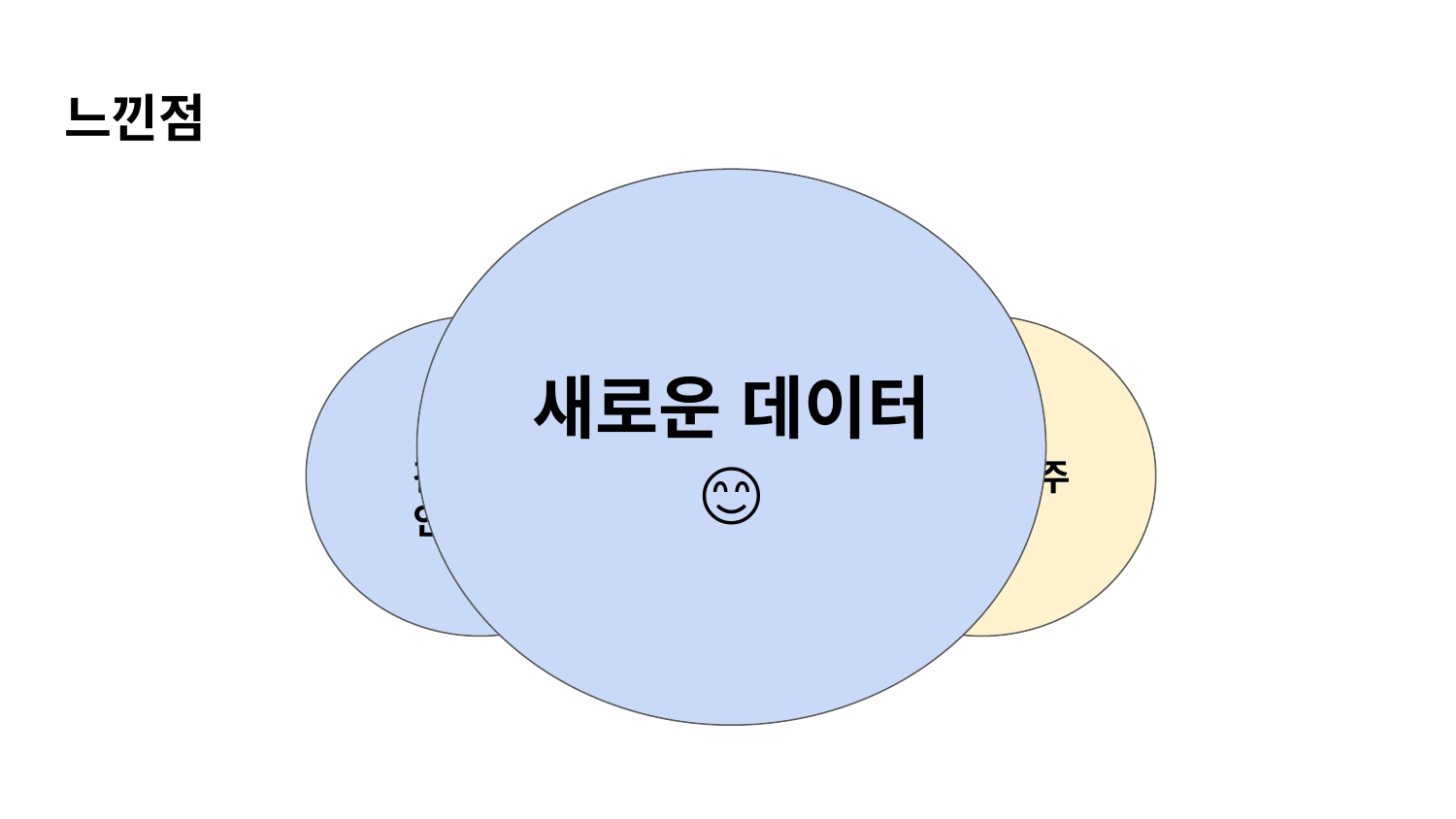

# 느낀점
새로운 데이터
😊
방향성 간접경험
인사이트
지식의 저주
👍
🤔